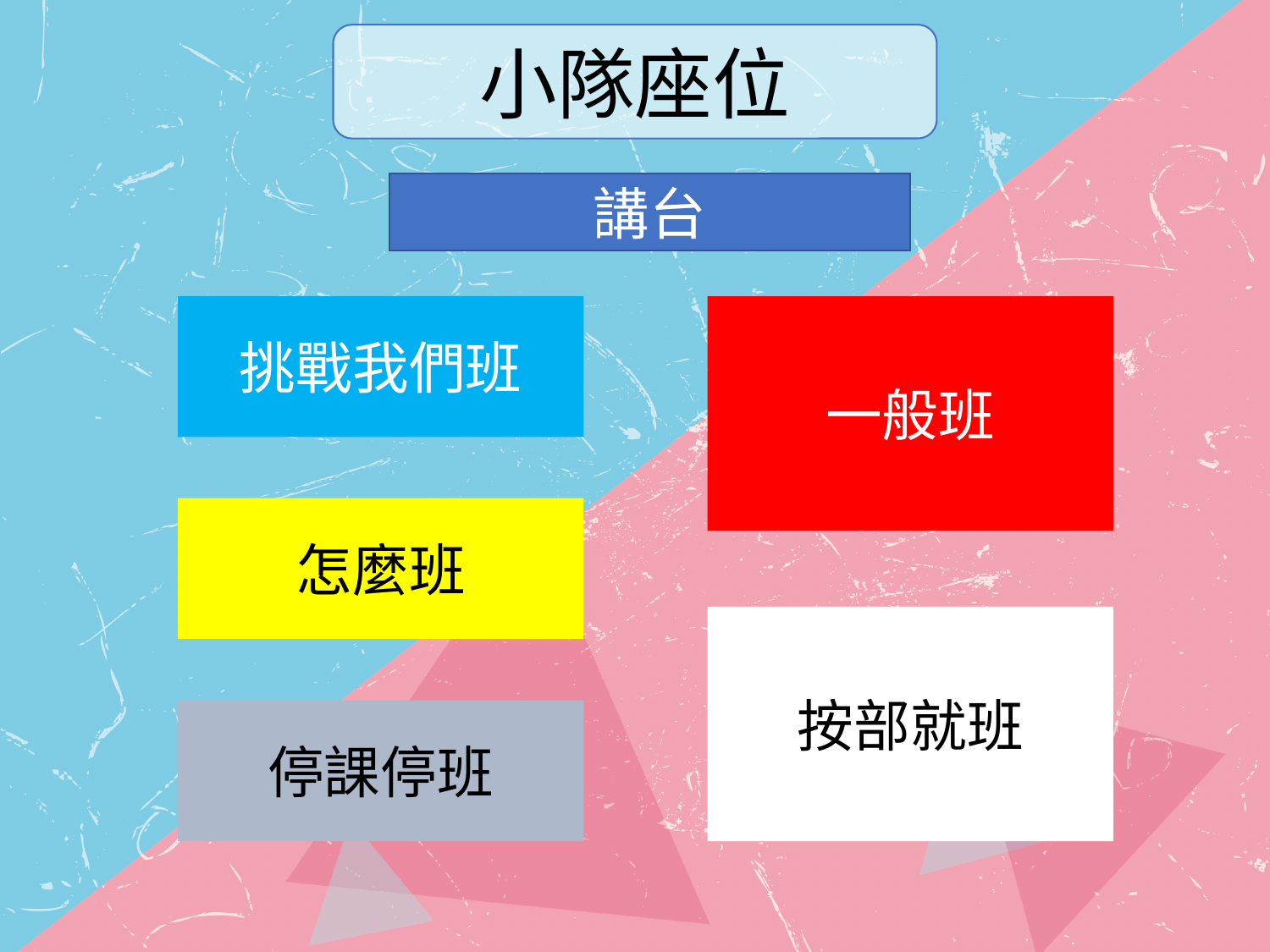

小隊座位
講台
挑戰我們班
一般班
怎麼班
按部就班
停課停班